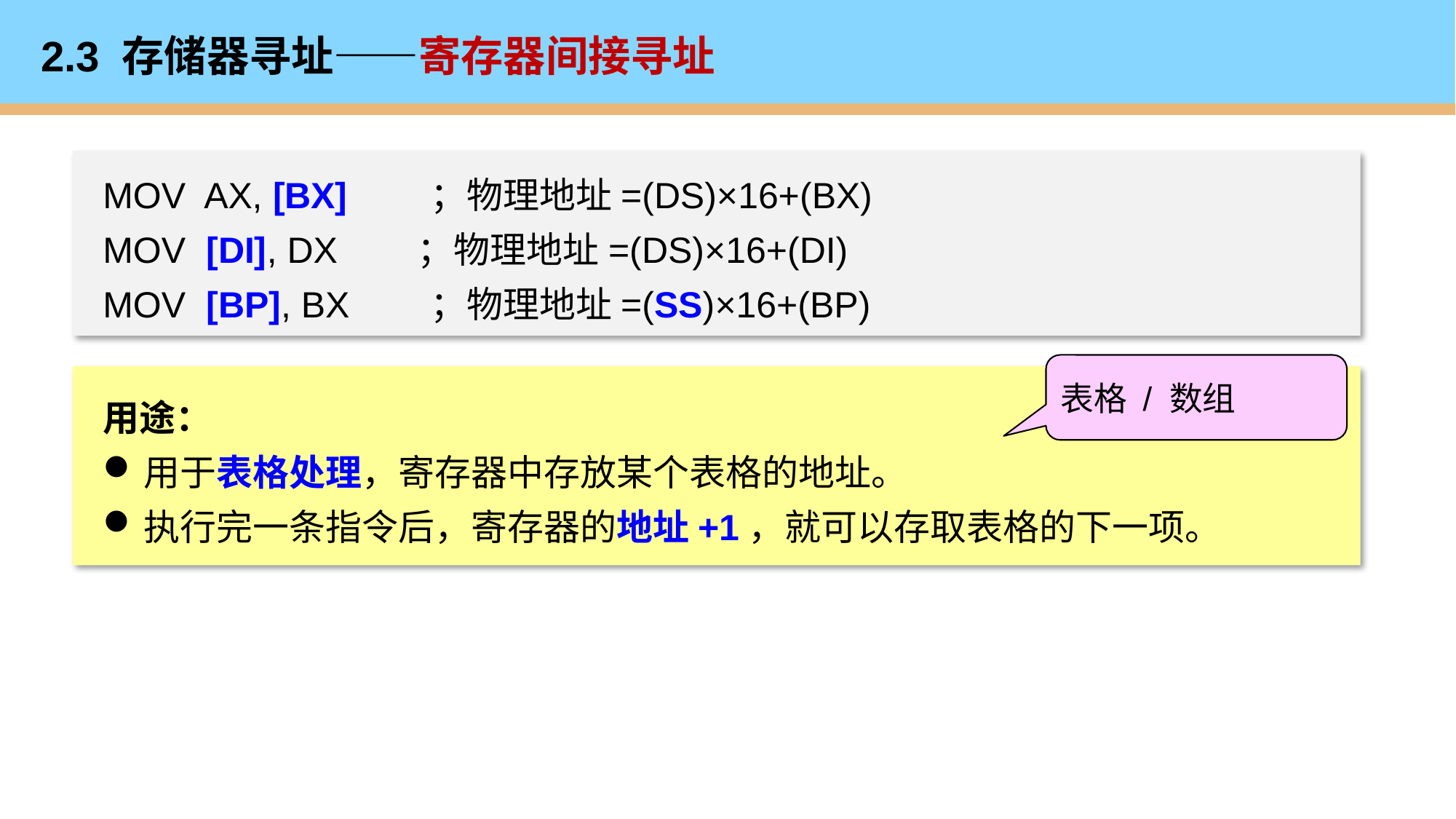

# 2.3 存储器寻址——寄存器间接寻址
MOV  AX, [BX]	；物理地址=(DS)×16+(BX)
MOV  [DI], DX       ；物理地址=(DS)×16+(DI)
MOV  [BP], BX	；物理地址=(SS)×16+(BP)
表格 / 数组
用途：
用于表格处理，寄存器中存放某个表格的地址。
执行完一条指令后，寄存器的地址+1，就可以存取表格的下一项。
53